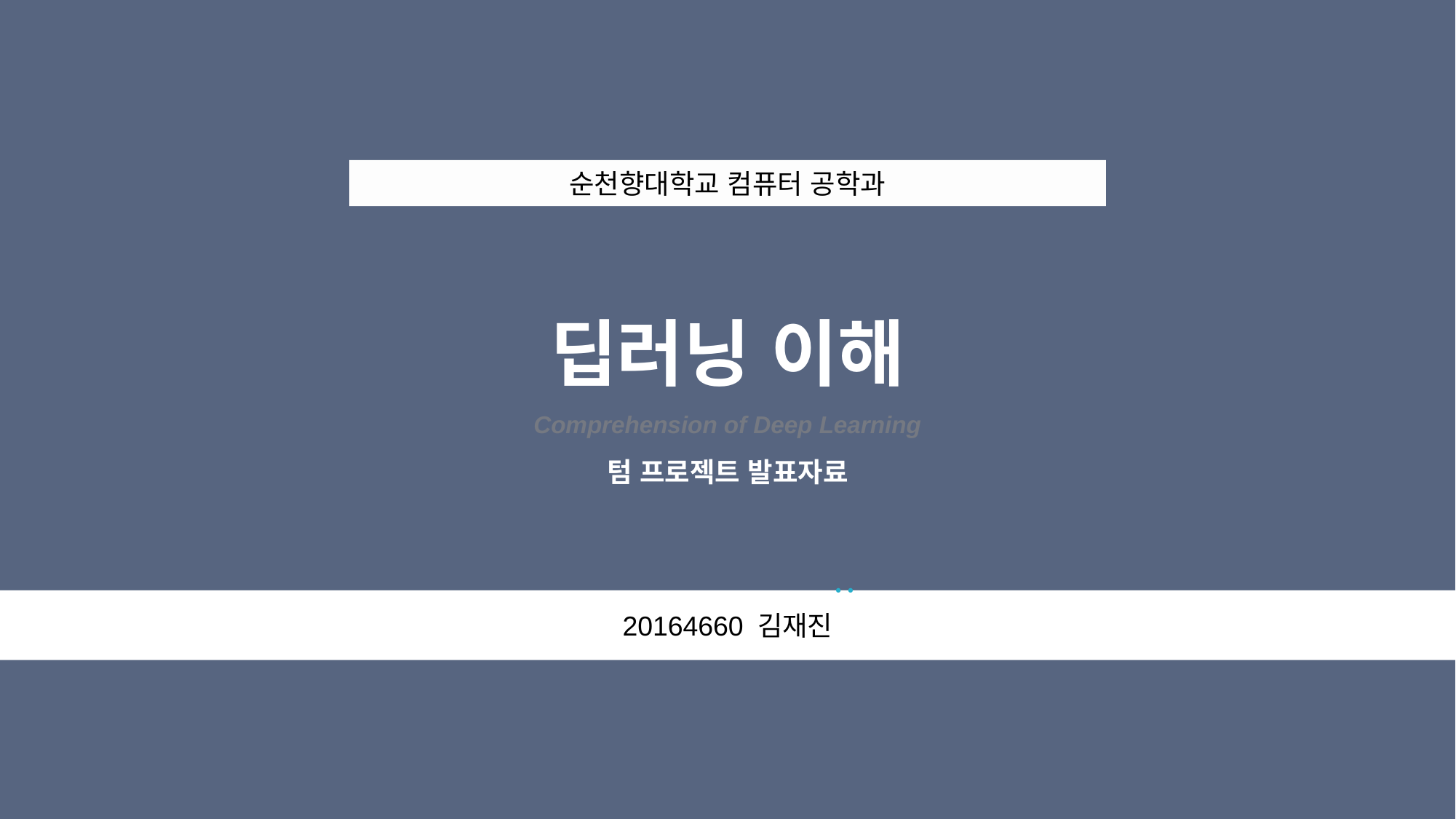

순천향대학교 컴퓨터 공학과
딥러닝 이해
Comprehension of Deep Learning
텀 프로젝트 발표자료
●  ●
20164660 김재진